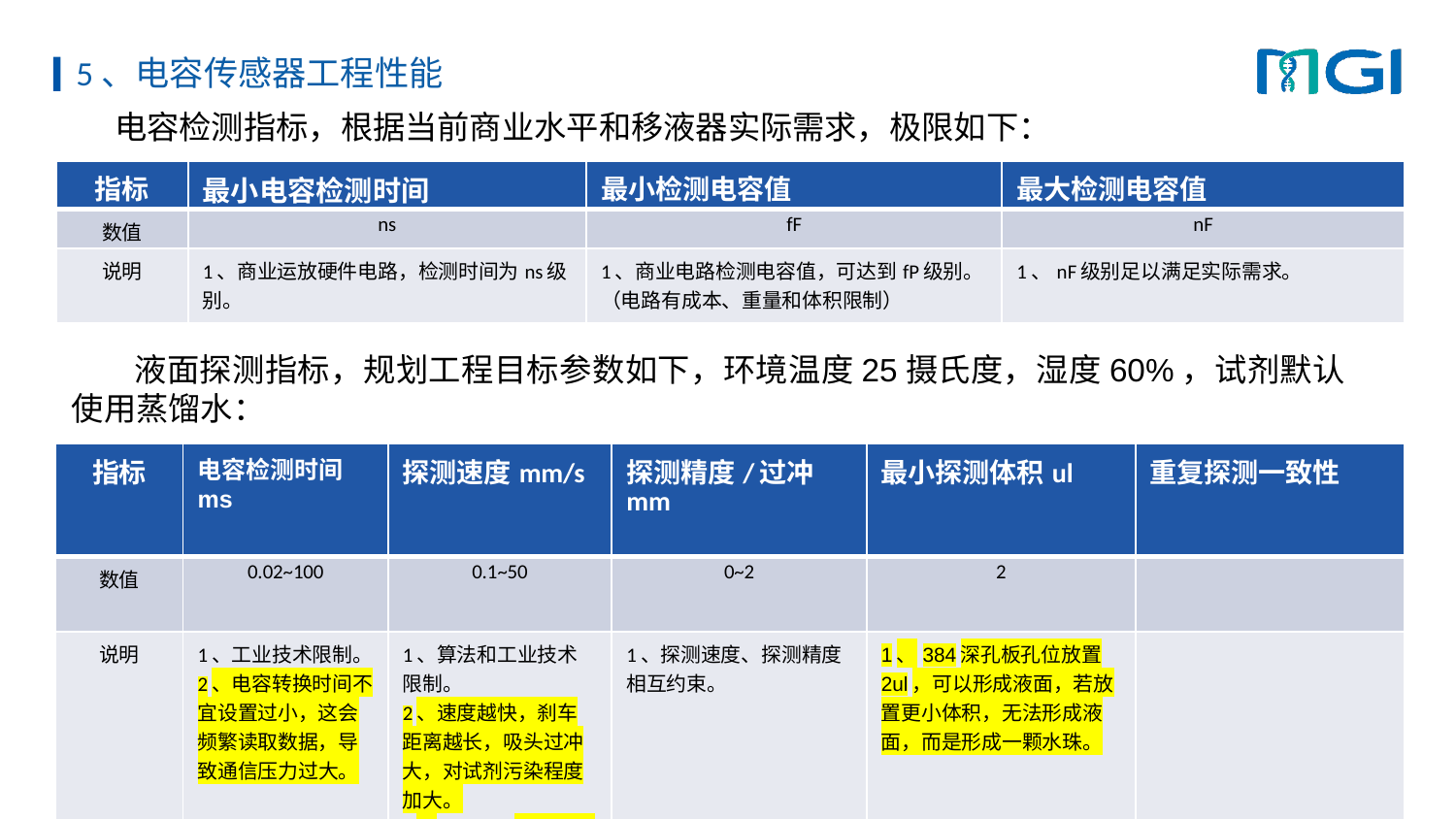

# 5、电容传感器工程性能
     电容检测指标，根据当前商业水平和移液器实际需求，极限如下：
| 指标 | 最小电容检测时间 | 最小检测电容值 | 最大检测电容值 |
| --- | --- | --- | --- |
| 数值 | ns | fF | nF |
| 说明 | 1、商业运放硬件电路，检测时间为ns级别。 | 1、商业电路检测电容值，可达到fP级别。（电路有成本、重量和体积限制） | 1、nF级别足以满足实际需求。 |
       液面探测指标，规划工程目标参数如下，环境温度25摄氏度，湿度60%，试剂默认使用蒸馏水：
| 指标 | 电容检测时间ms | 探测速度mm/s | 探测精度/过冲mm | 最小探测体积ul | 重复探测一致性 |
| --- | --- | --- | --- | --- | --- |
| 数值 | 0.02~100 | 0.1~50 | 0~2 | 2 |  |
| 说明 | 1、工业技术限制。 2、电容转换时间不宜设置过小，这会频繁读取数据，导致通信压力过大。 | 1、算法和工业技术限制。 2、速度越快，刹车距离越长，吸头过冲大，对试剂污染程度加大。 3、50mm/s探测速度对应的过冲，计算值达到1.85mm。 | 1、探测速度、探测精度相互约束。 | 1、384深孔板孔位放置2ul，可以形成液面，若放置更小体积，无法形成液面，而是形成一颗水珠。 |  |